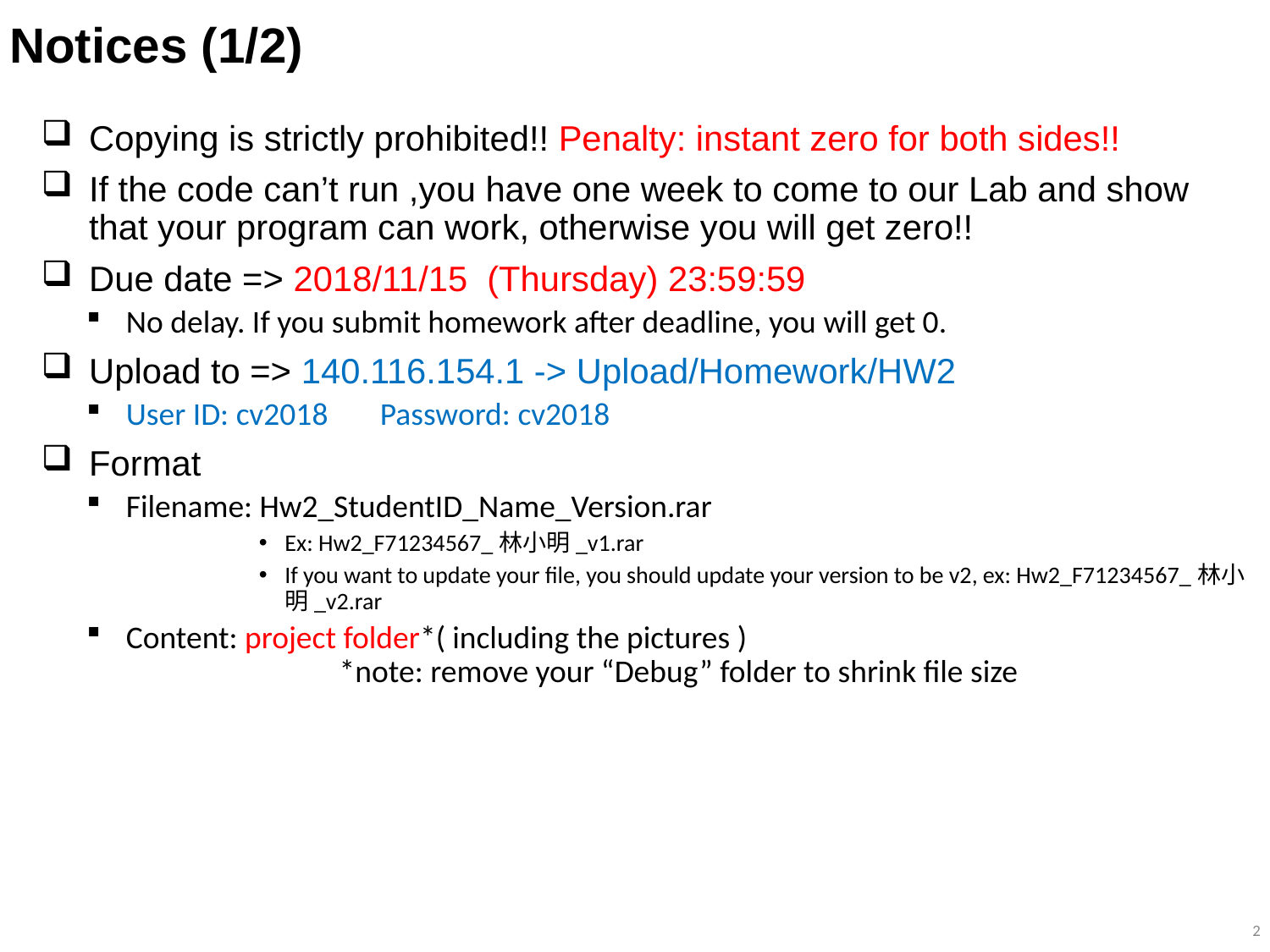

# Notices (1/2)
Copying is strictly prohibited!! Penalty: instant zero for both sides!!
If the code can’t run ,you have one week to come to our Lab and show that your program can work, otherwise you will get zero!!
Due date => 2018/11/15  (Thursday) 23:59:59
No delay. If you submit homework after deadline, you will get 0.
Upload to => 140.116.154.1 -> Upload/Homework/HW2
User ID: cv2018 	Password: cv2018
Format
Filename: Hw2_StudentID_Name_Version.rar
Ex: Hw2_F71234567_林小明_v1.rar
If you want to update your file, you should update your version to be v2, ex: Hw2_F71234567_林小明_v2.rar
Content: project folder*( including the pictures )
	            *note: remove your “Debug” folder to shrink file size

2